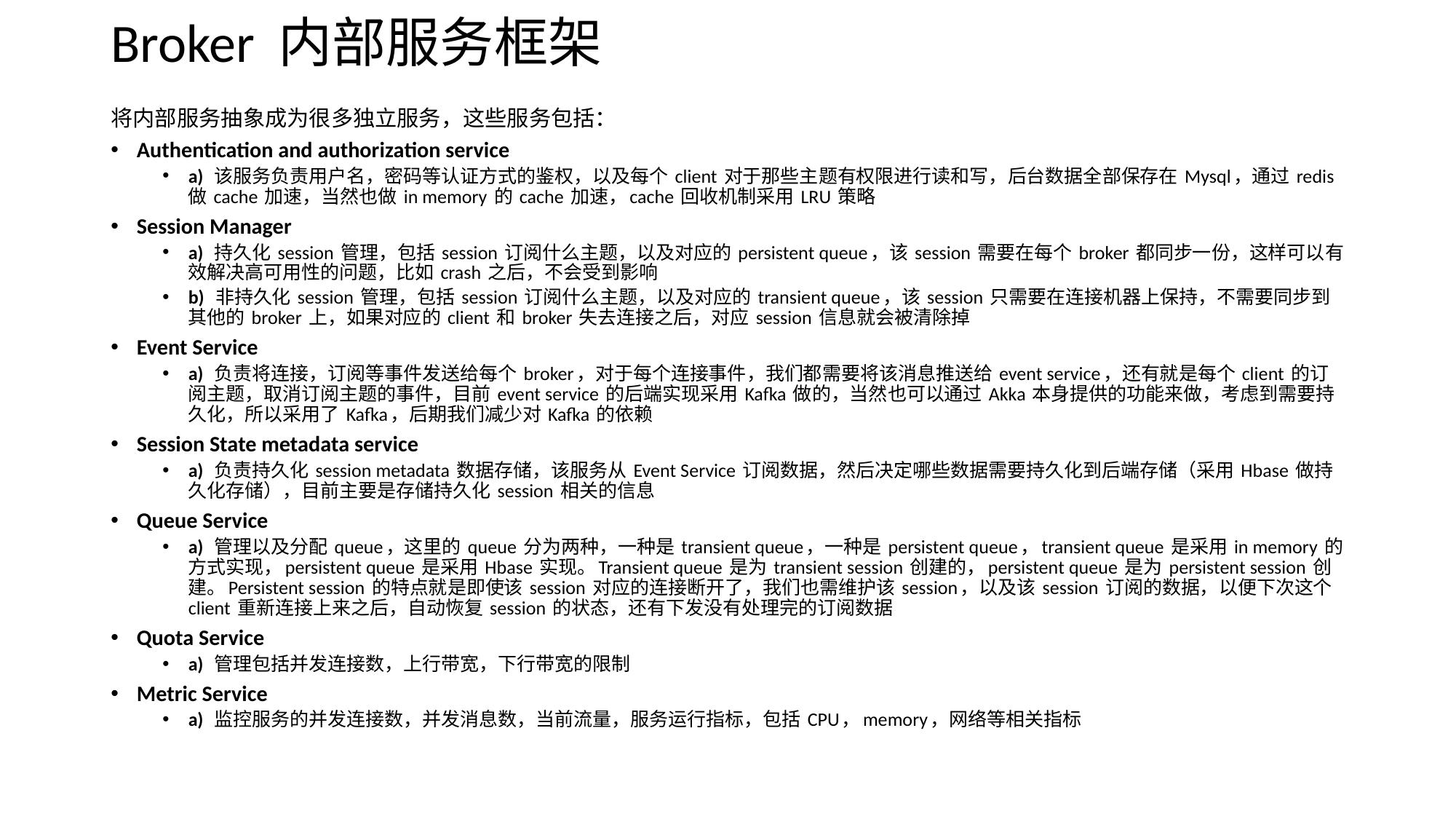

# Broker 内部服务框架
将内部服务抽象成为很多独立服务，这些服务包括：
Authentication and authorization service
a)  该服务负责用户名，密码等认证方式的鉴权，以及每个 client 对于那些主题有权限进行读和写，后台数据全部保存在 Mysql，通过 redis 做 cache 加速，当然也做 in memory 的 cache 加速，cache 回收机制采用 LRU 策略
Session Manager
a)  持久化 session 管理，包括 session 订阅什么主题，以及对应的 persistent queue，该 session 需要在每个 broker 都同步一份，这样可以有效解决高可用性的问题，比如 crash 之后，不会受到影响
b)  非持久化 session 管理，包括 session 订阅什么主题，以及对应的 transient queue，该 session 只需要在连接机器上保持，不需要同步到其他的 broker 上，如果对应的 client 和 broker 失去连接之后，对应 session 信息就会被清除掉
Event Service
a)  负责将连接，订阅等事件发送给每个 broker，对于每个连接事件，我们都需要将该消息推送给 event service，还有就是每个 client 的订阅主题，取消订阅主题的事件，目前 event service 的后端实现采用 Kafka 做的，当然也可以通过 Akka 本身提供的功能来做，考虑到需要持久化，所以采用了 Kafka，后期我们减少对 Kafka 的依赖
Session State metadata service
a)  负责持久化 session metadata 数据存储，该服务从 Event Service 订阅数据，然后决定哪些数据需要持久化到后端存储（采用 Hbase 做持久化存储），目前主要是存储持久化 session 相关的信息
Queue Service
a)  管理以及分配 queue，这里的 queue 分为两种，一种是 transient queue，一种是 persistent queue，transient queue 是采用 in memory 的方式实现，persistent queue 是采用 Hbase 实现。Transient queue 是为 transient session 创建的，persistent queue 是为 persistent session 创建。Persistent session 的特点就是即使该 session 对应的连接断开了，我们也需维护该 session，以及该 session 订阅的数据，以便下次这个 client 重新连接上来之后，自动恢复 session 的状态，还有下发没有处理完的订阅数据
Quota Service
a)  管理包括并发连接数，上行带宽，下行带宽的限制
Metric Service
a)  监控服务的并发连接数，并发消息数，当前流量，服务运行指标，包括 CPU，memory，网络等相关指标